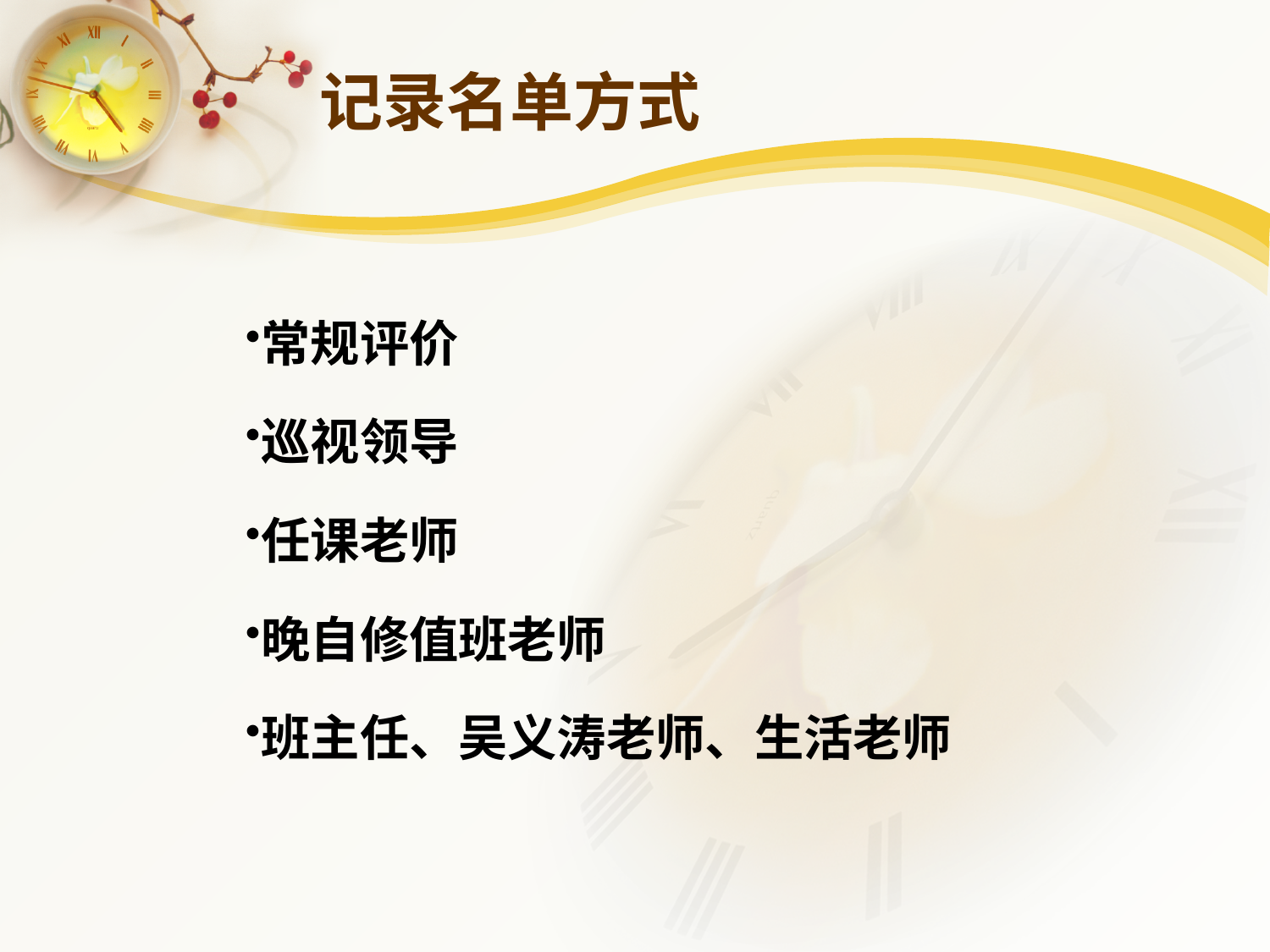

# 记录名单方式
常规评价
巡视领导
任课老师
晚自修值班老师
班主任、吴义涛老师、生活老师